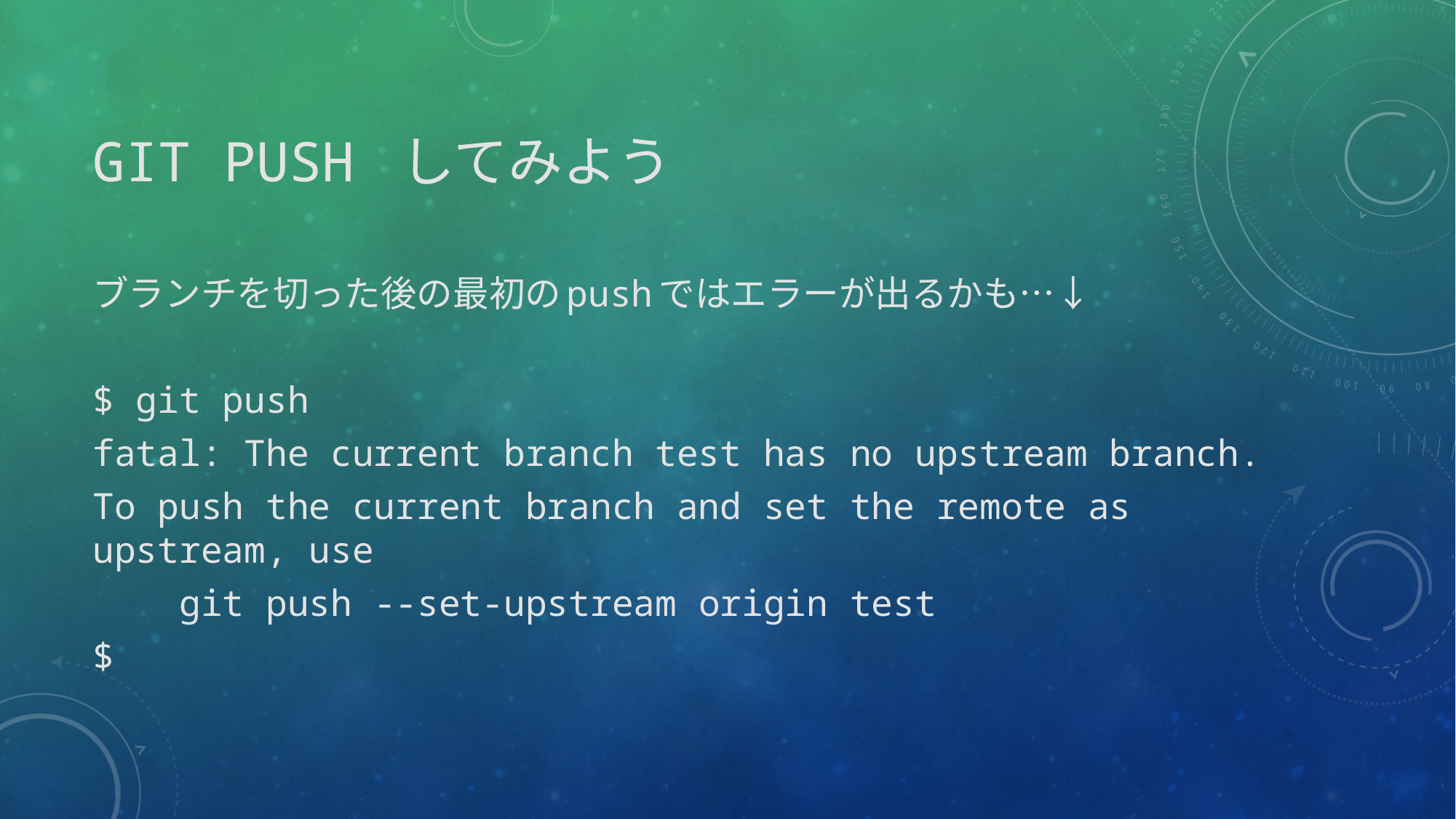

# git push してみよう
ブランチを切った後の最初のpushではエラーが出るかも…↓

$ git push
fatal: The current branch test has no upstream branch.
To push the current branch and set the remote as upstream, use
    git push --set-upstream origin test
$